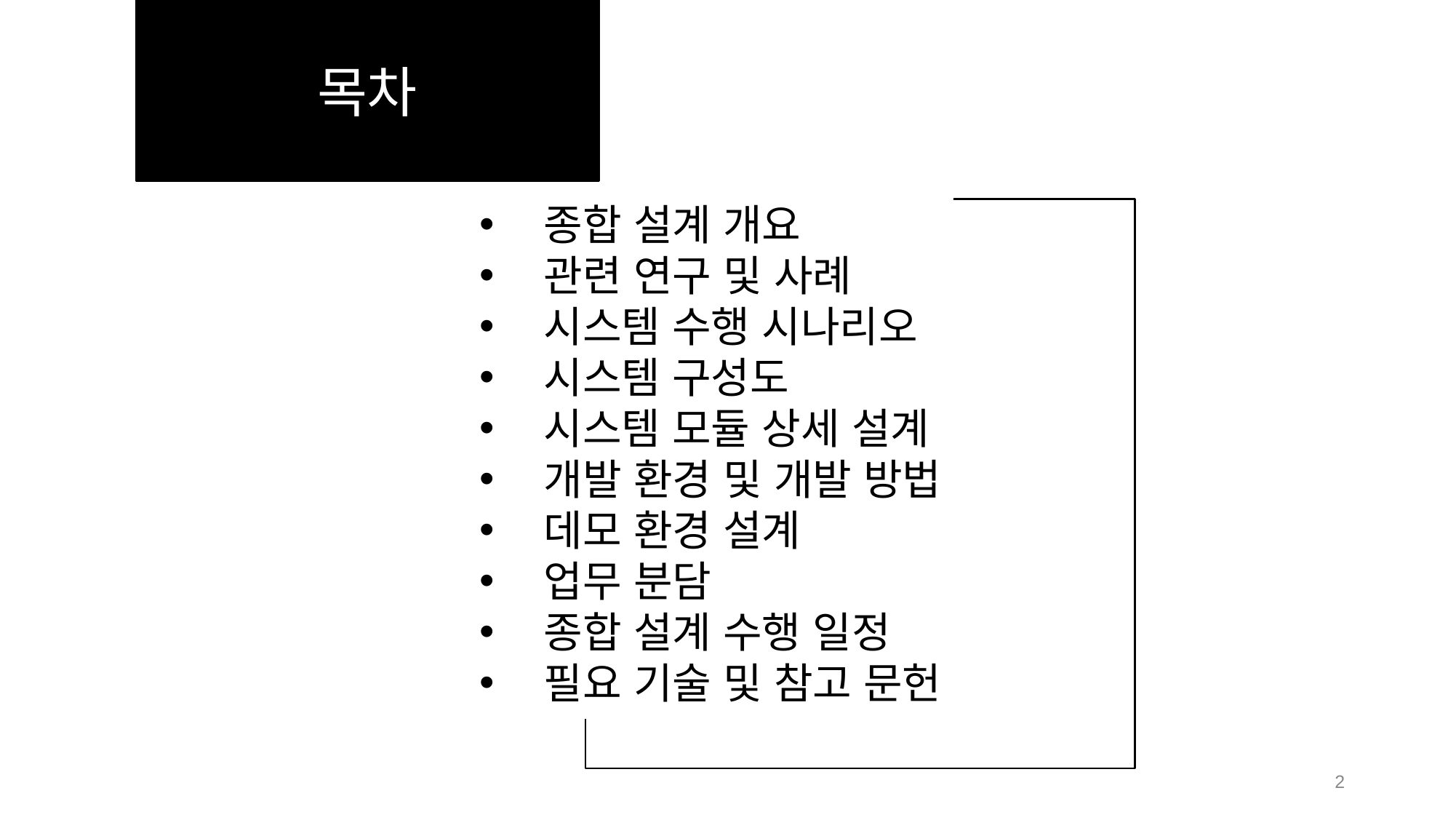

목차

종합 설계 개요
관련 연구 및 사례
시스템 수행 시나리오
시스템 구성도
시스템 모듈 상세 설계
개발 환경 및 개발 방법
데모 환경 설계
업무 분담
종합 설계 수행 일정
필요 기술 및 참고 문헌

2